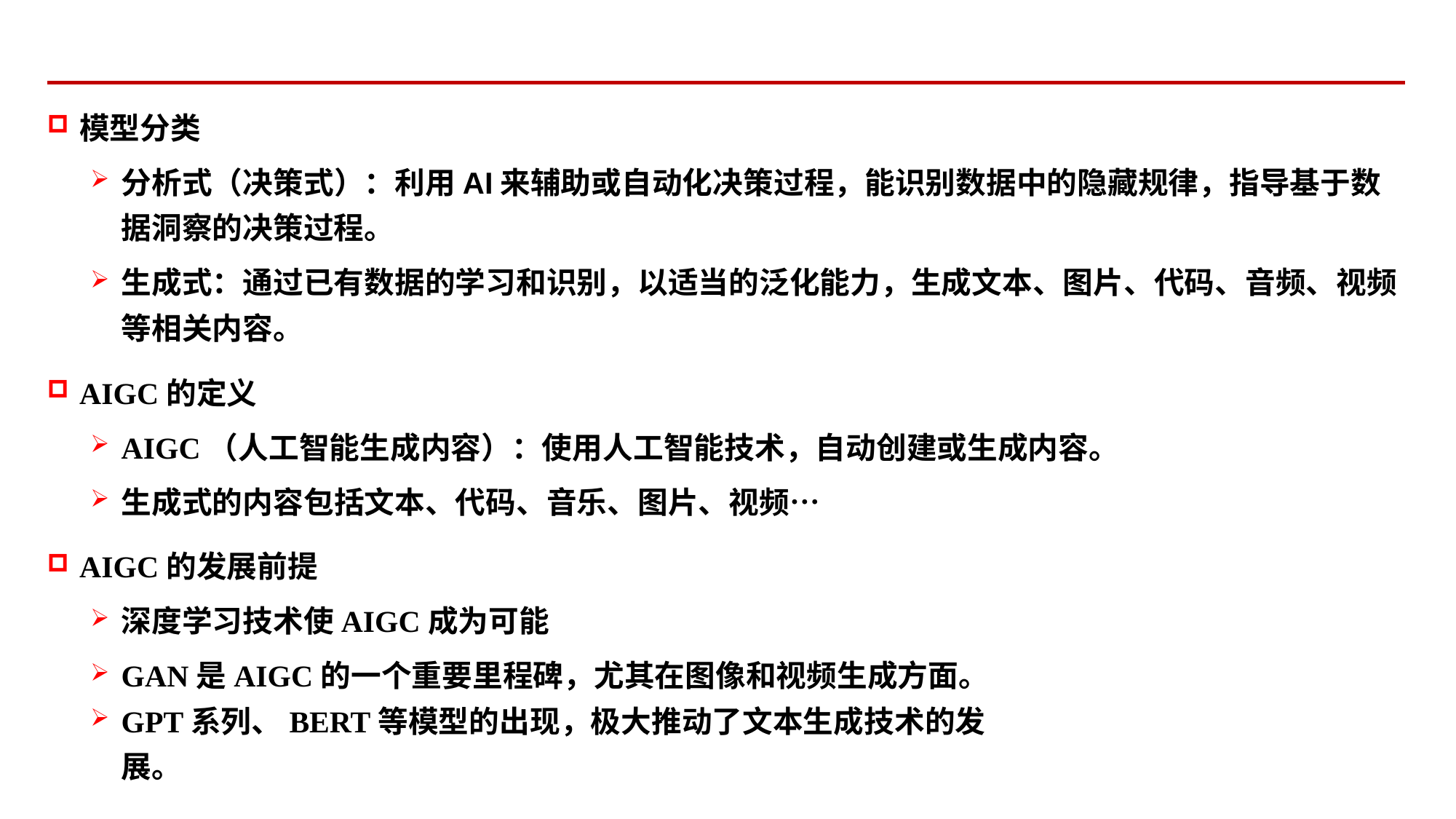

模型分类
分析式（决策式）：利用AI来辅助或自动化决策过程，能识别数据中的隐藏规律，指导基于数据洞察的决策过程。
生成式：通过已有数据的学习和识别，以适当的泛化能力，生成文本、图片、代码、音频、视频等相关内容。
AIGC的定义
AIGC（人工智能生成内容）：使用人工智能技术，自动创建或生成内容。
生成式的内容包括文本、代码、音乐、图片、视频…
AIGC的发展前提
深度学习技术使AIGC成为可能
GAN是AIGC的一个重要里程碑，尤其在图像和视频生成方面。
GPT系列、BERT等模型的出现，极大推动了文本生成技术的发展。